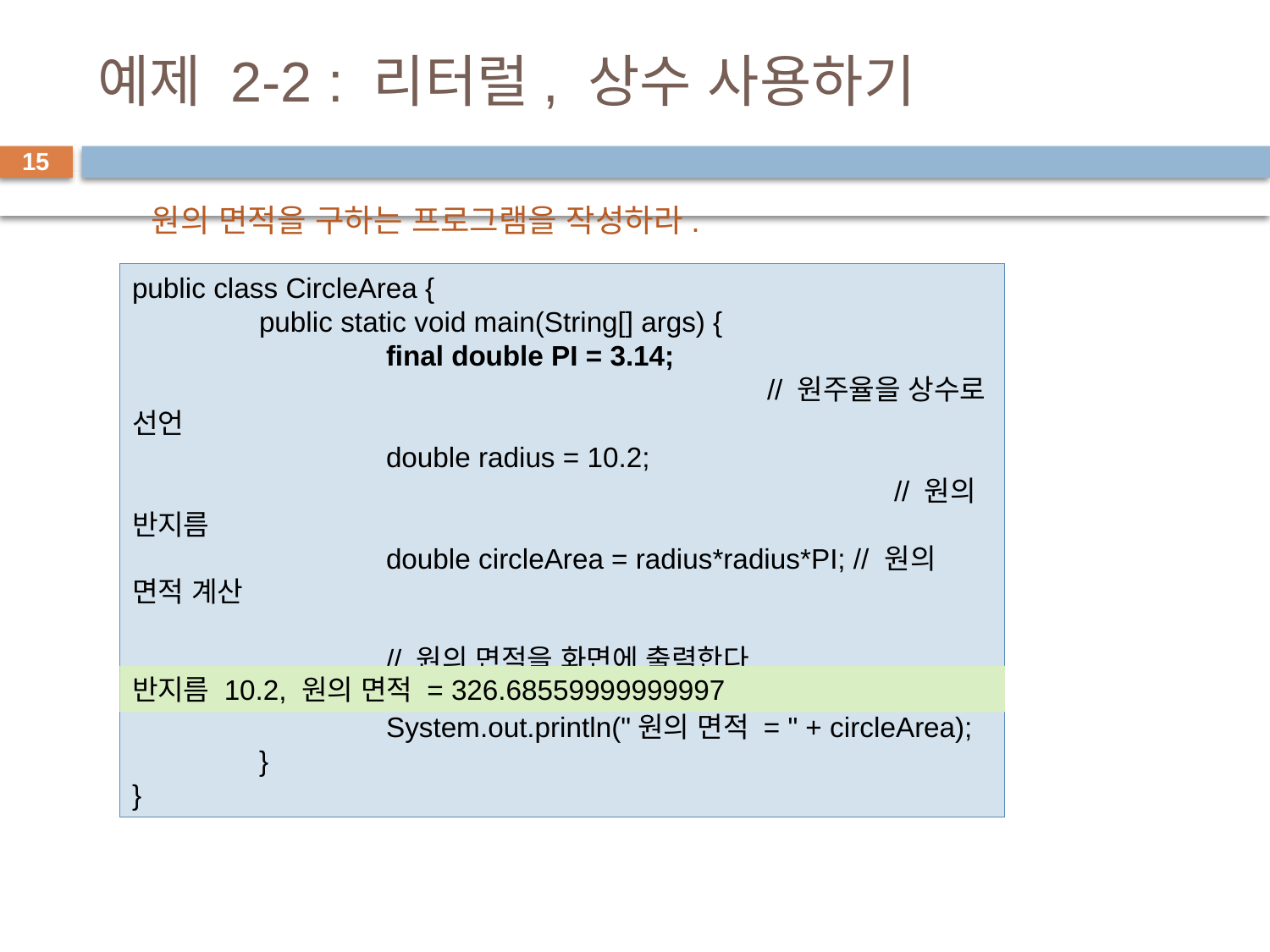

# 예제 2-2 : 리터럴, 상수 사용하기
15
원의 면적을 구하는 프로그램을 작성하라.
public class CircleArea {
	public static void main(String[] args) {
		final double PI = 3.14; 							// 원주율을 상수로 선언
		double radius = 10.2; 								// 원의 반지름
		double circleArea = radius*radius*PI; // 원의 면적 계산

		// 원의 면적을 화면에 출력한다.
		System.out.print("반지름 " + radius + ", ");
		System.out.println("원의 면적 = " + circleArea);	}
}
반지름 10.2, 원의 면적 = 326.68559999999997